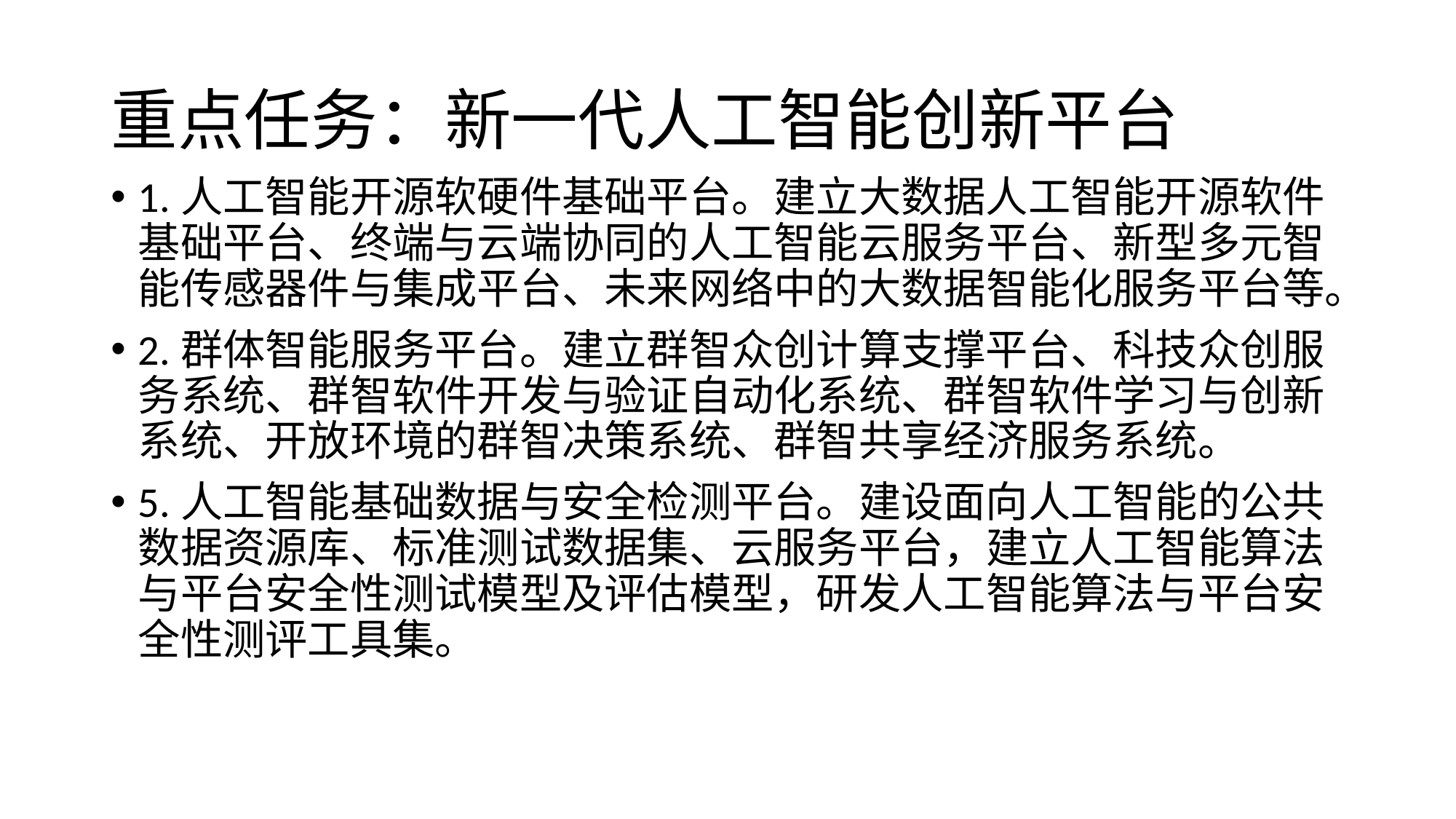

# 重点任务：新一代人工智能创新平台
1.人工智能开源软硬件基础平台。建立大数据人工智能开源软件基础平台、终端与云端协同的人工智能云服务平台、新型多元智能传感器件与集成平台、未来网络中的大数据智能化服务平台等。
2.群体智能服务平台。建立群智众创计算支撑平台、科技众创服务系统、群智软件开发与验证自动化系统、群智软件学习与创新系统、开放环境的群智决策系统、群智共享经济服务系统。
5.人工智能基础数据与安全检测平台。建设面向人工智能的公共数据资源库、标准测试数据集、云服务平台，建立人工智能算法与平台安全性测试模型及评估模型，研发人工智能算法与平台安全性测评工具集。